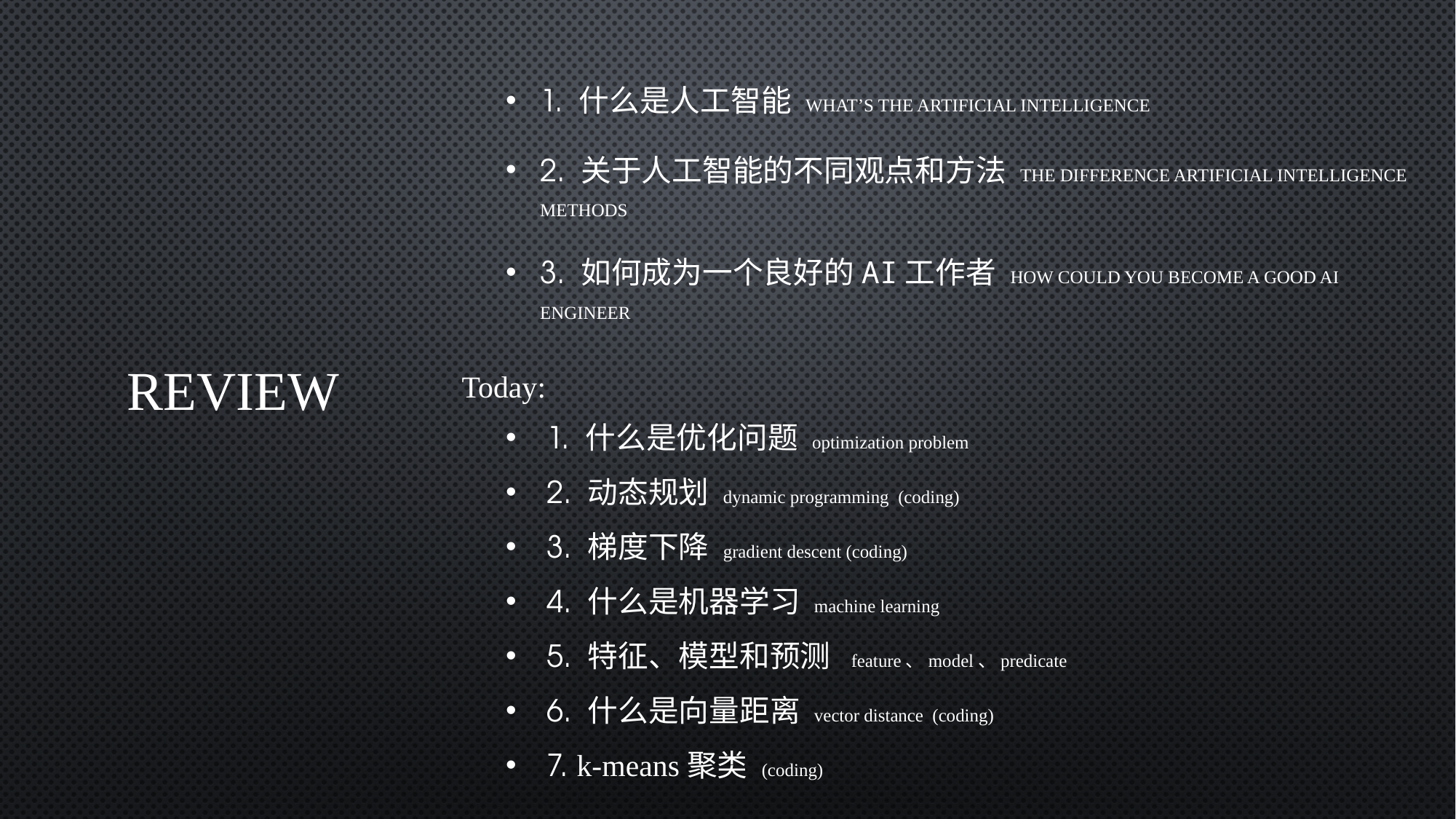

1. 什么是人工智能 what’s the artificial intelligence
2. 关于人工智能的不同观点和方法 the difference artificial intelligence methods
3. 如何成为一个良好的ai工作者 how could you become a good ai engineer
# review
Today:
1. 什么是优化问题 optimization problem
2. 动态规划 dynamic programming  (coding)
3. 梯度下降 gradient descent (coding)
4. 什么是机器学习 machine learning
5. 特征、模型和预测  feature、model、predicate
6. 什么是向量距离 vector distance  (coding)
7. k-means聚类 (coding)